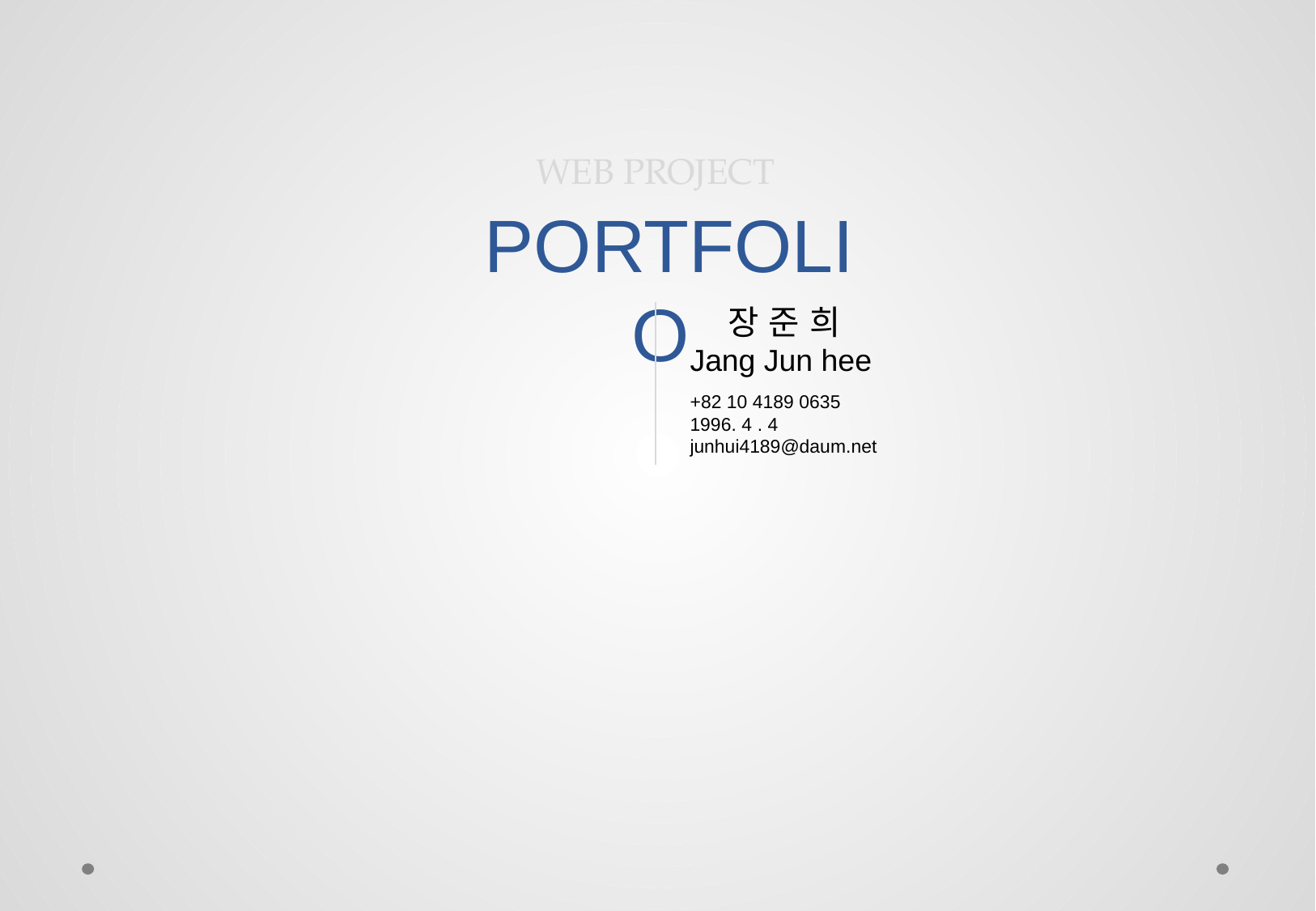

WEB PROJECT
 PORTFOLIO
장 준 희
Jang Jun hee
+82 10 4189 0635
1996. 4 . 4
junhui4189@daum.net